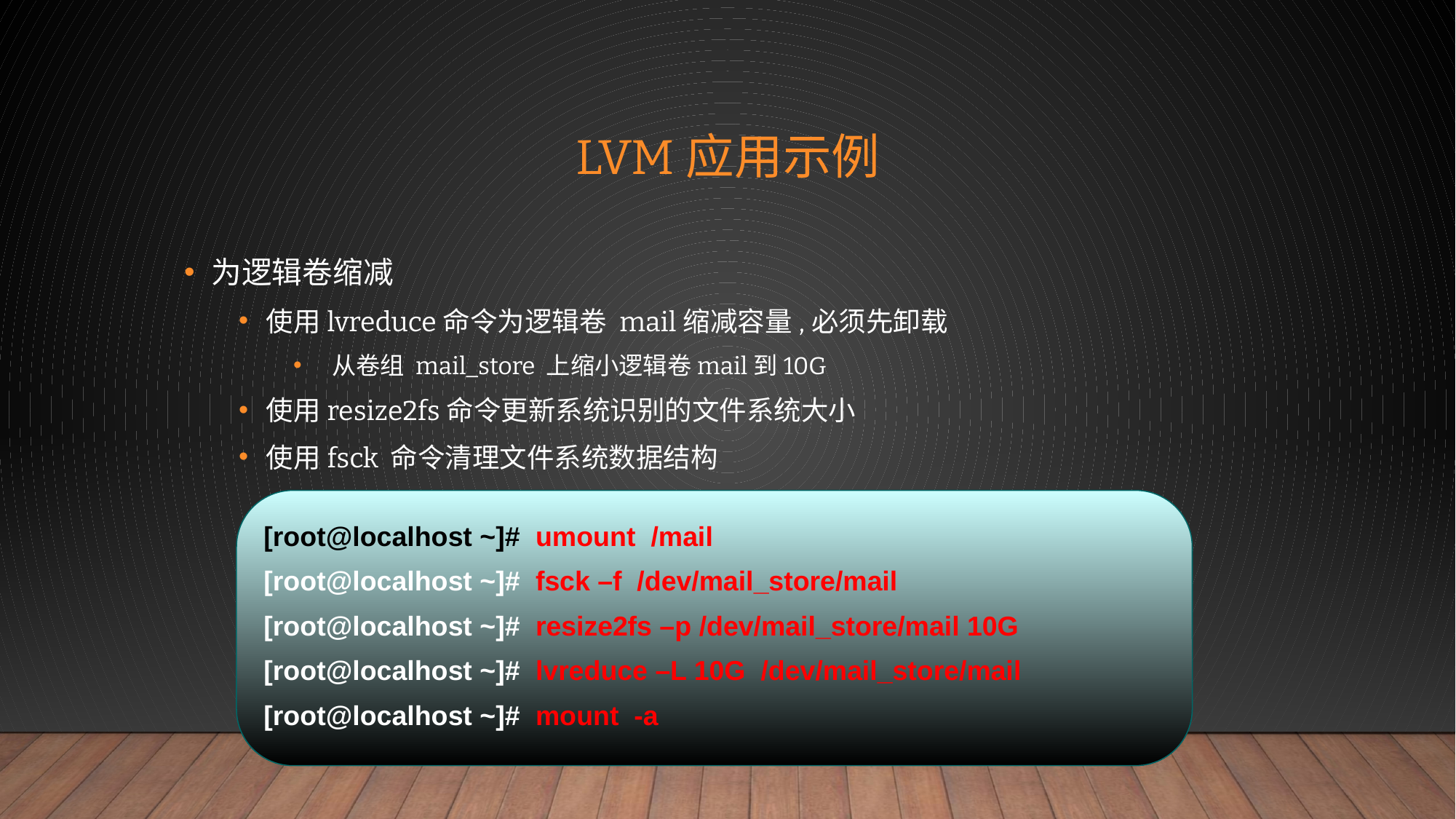

90
# LVM应用示例
为逻辑卷缩减
使用lvreduce命令为逻辑卷 mail缩减容量,必须先卸载
 从卷组 mail_store 上缩小逻辑卷mail到10G
使用resize2fs命令更新系统识别的文件系统大小
使用fsck 命令清理文件系统数据结构

[root@localhost ~]#  umount  /mail
[root@localhost ~]#  fsck –f  /dev/mail_store/mail
[root@localhost ~]#  resize2fs –p /dev/mail_store/mail 10G
[root@localhost ~]#  lvreduce –L 10G  /dev/mail_store/mail
[root@localhost ~]#  mount  -a